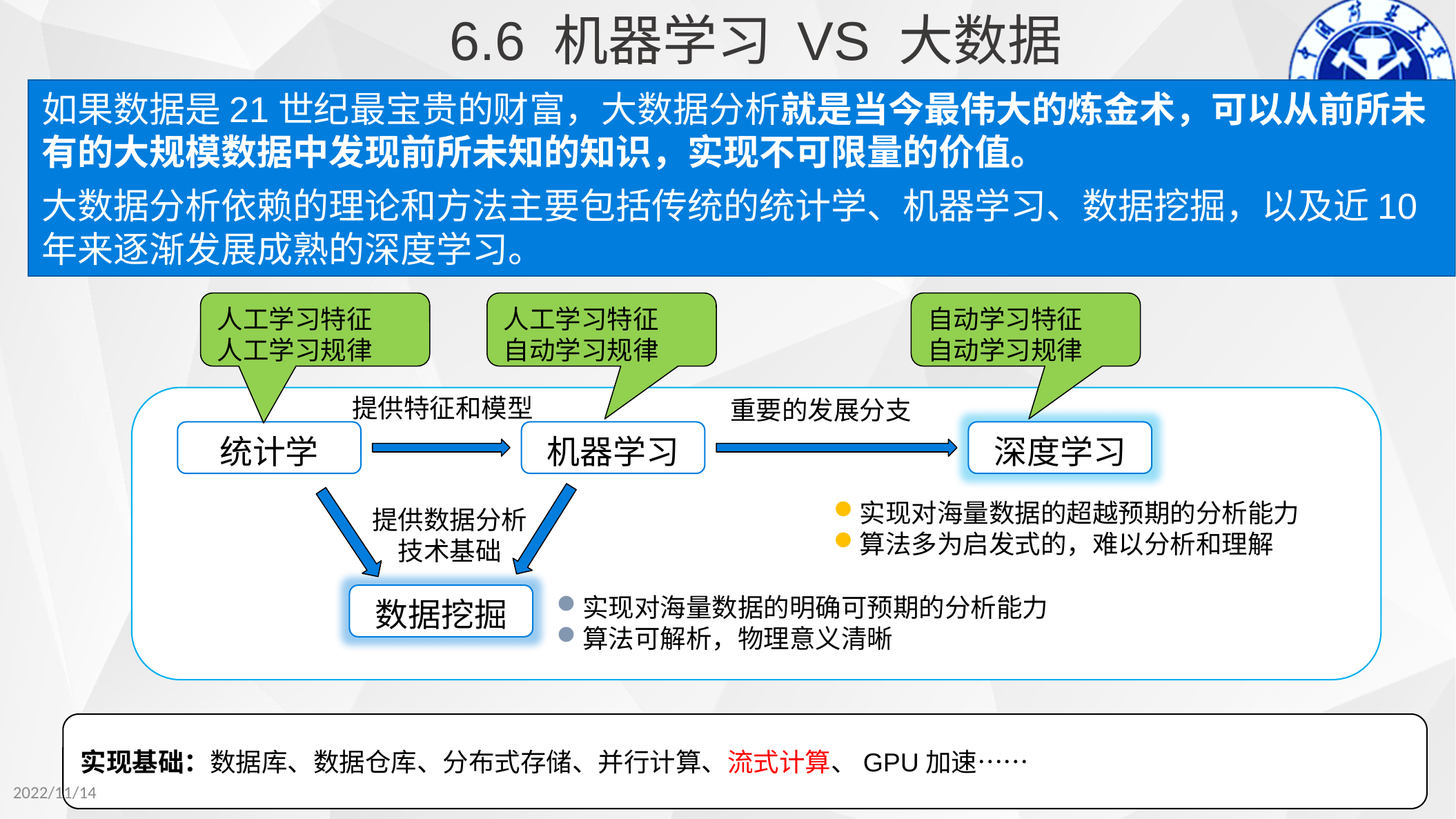

6.6 机器学习 VS 大数据
如果数据是21世纪最宝贵的财富，大数据分析就是当今最伟大的炼金术，可以从前所未有的大规模数据中发现前所未知的知识，实现不可限量的价值。
大数据分析依赖的理论和方法主要包括传统的统计学、机器学习、数据挖掘，以及近10年来逐渐发展成熟的深度学习。
人工学习特征
人工学习规律
人工学习特征
自动学习规律
自动学习特征
自动学习规律
提供特征和模型

重要的发展分支
机器学习
深度学习
统计学

实现对海量数据的超越预期的分析能力
算法多为启发式的，难以分析和理解
提供数据分析
技术基础

数据挖掘
实现对海量数据的明确可预期的分析能力
算法可解析，物理意义清晰
实现基础：数据库、数据仓库、分布式存储、并行计算、流式计算、GPU加速……
2022/11/14